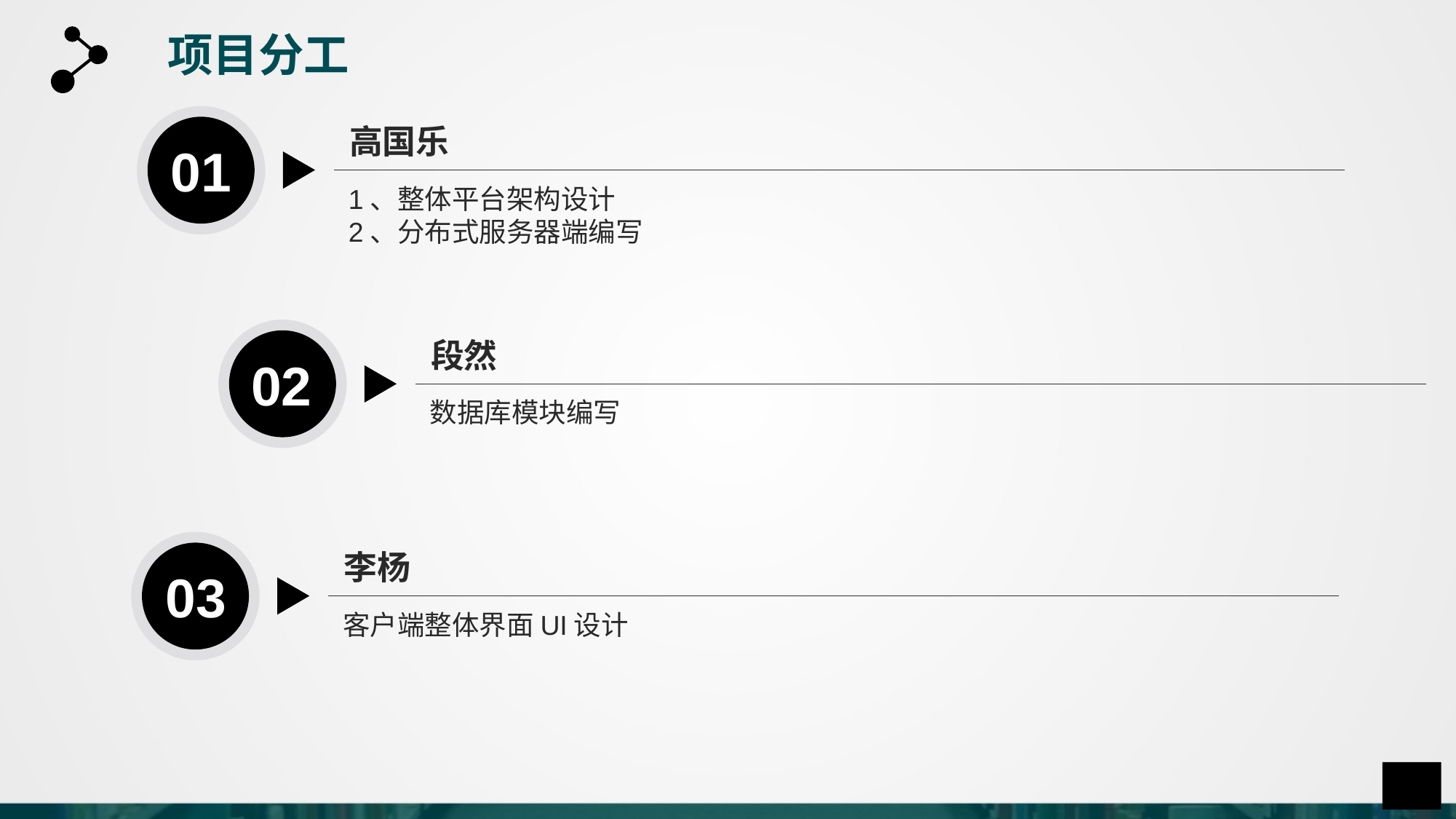

项目分工

高国乐

01

1、整体平台架构设计
2、分布式服务器端编写

段然

02

数据库模块编写

李杨

03

客户端整体界面UI设计